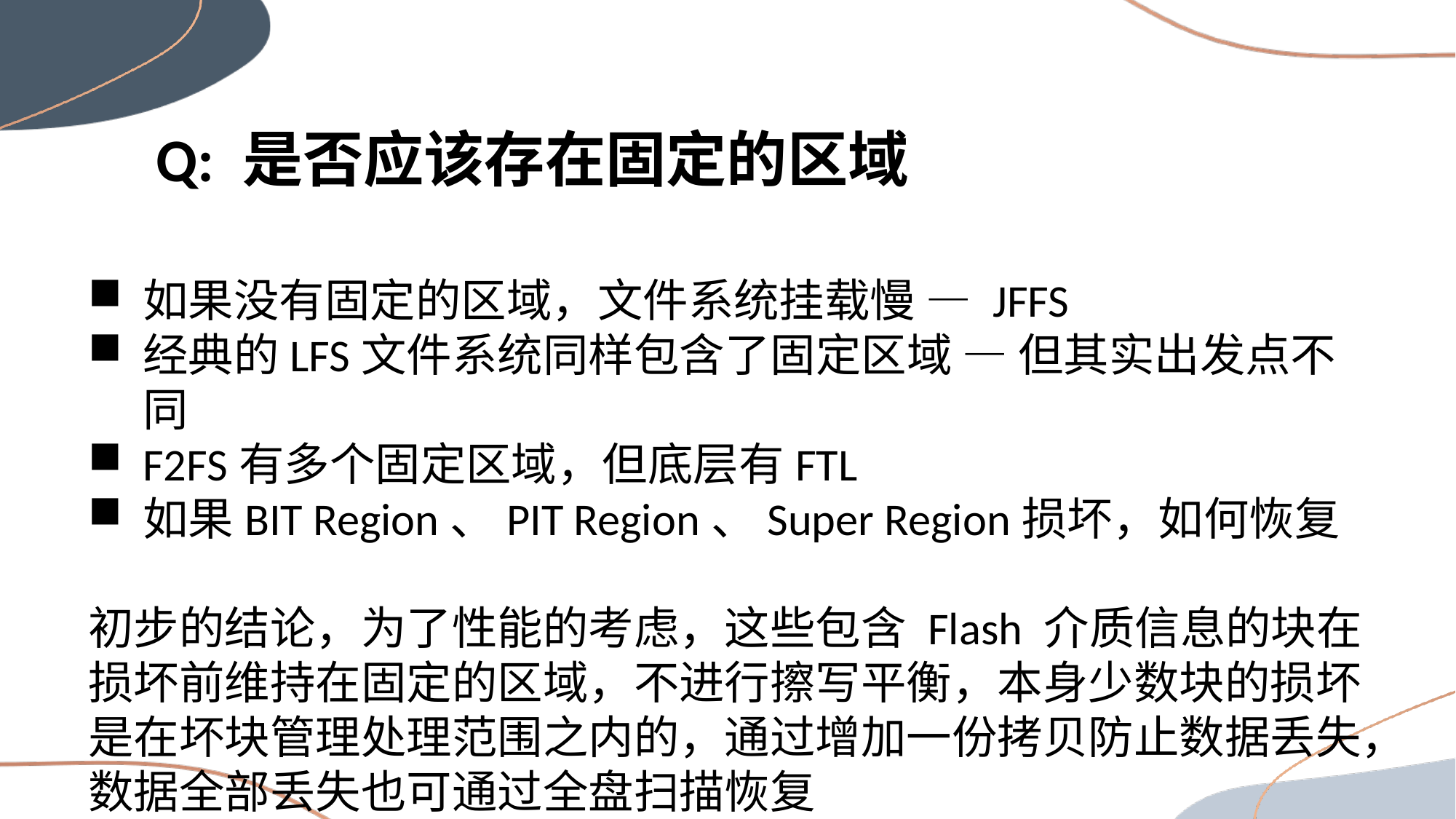

Q: 是否应该存在固定的区域
如果没有固定的区域，文件系统挂载慢 — JFFS
经典的LFS文件系统同样包含了固定区域 — 但其实出发点不同
F2FS有多个固定区域，但底层有FTL
如果BIT Region、PIT Region、Super Region损坏，如何恢复

初步的结论，为了性能的考虑，这些包含 Flash 介质信息的块在损坏前维持在固定的区域，不进行擦写平衡，本身少数块的损坏是在坏块管理处理范围之内的，通过增加一份拷贝防止数据丢失，数据全部丢失也可通过全盘扫描恢复